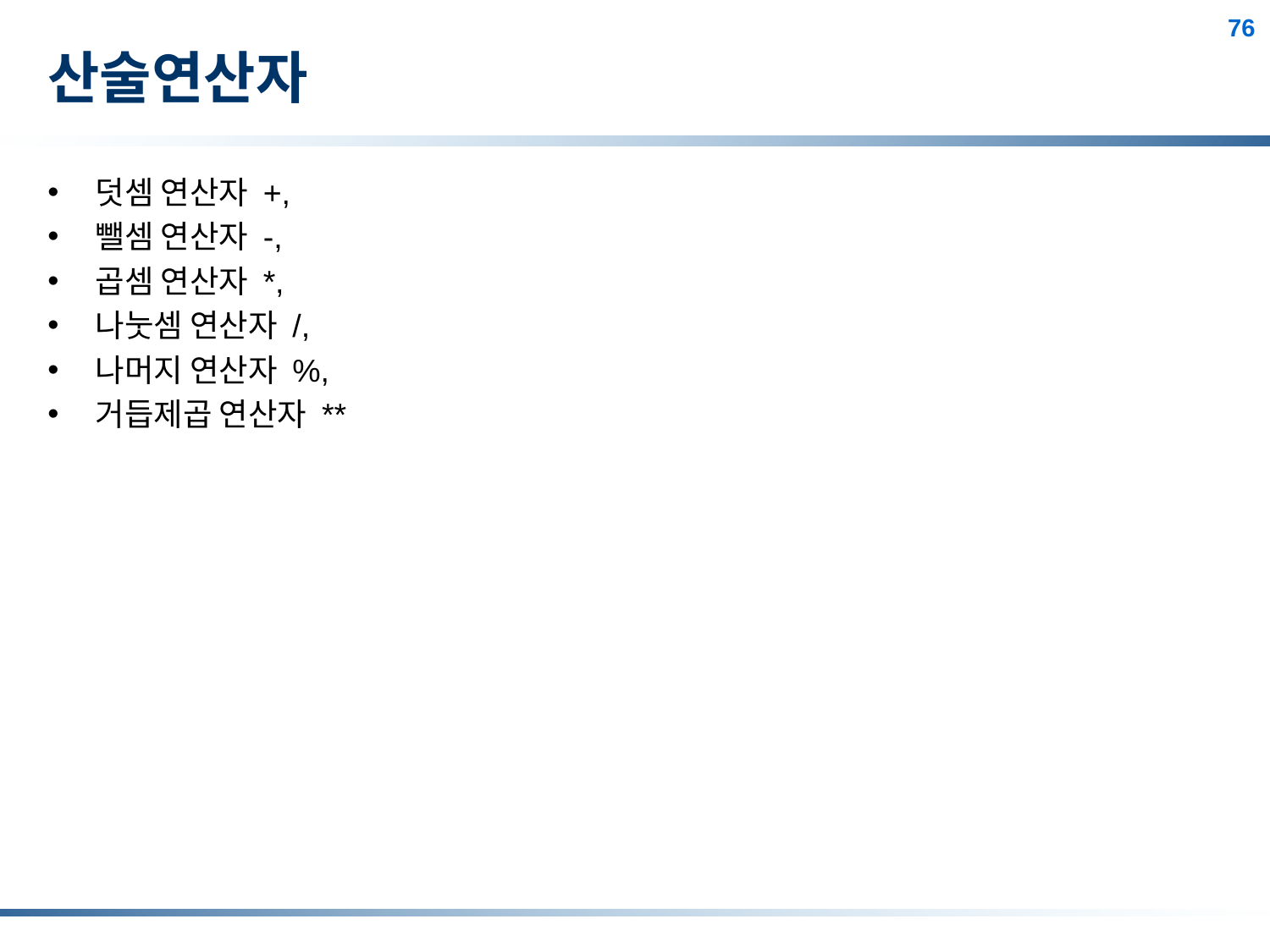

# 산술연산자
덧셈 연산자 +,
뺄셈 연산자 -,
곱셈 연산자 *,
나눗셈 연산자 /,
나머지 연산자 %,
거듭제곱 연산자 **
76